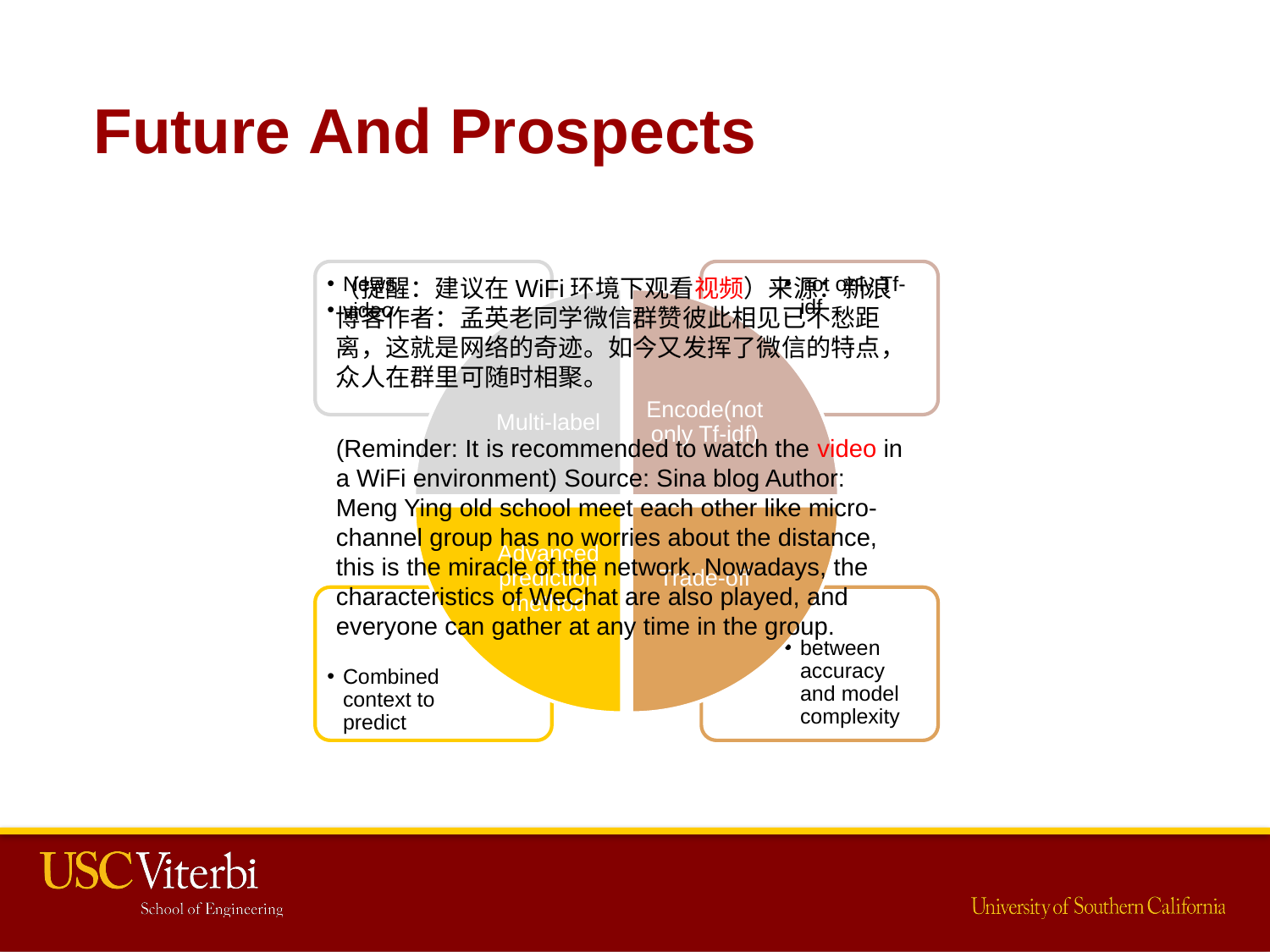

Future And Prospects
News
video
not only Tf-idf
（提醒：建议在WiFi环境下观看视频）来源：新浪博客作者：孟英老同学微信群赞彼此相见已不愁距离，这就是网络的奇迹。如今又发挥了微信的特点，众人在群里可随时相聚。
(Reminder: It is recommended to watch the video in a WiFi environment) Source: Sina blog Author: Meng Ying old school meet each other like micro-channel group has no worries about the distance, this is the miracle of the network. Nowadays, the characteristics of WeChat are also played, and everyone can gather at any time in the group.
Multi-label
Encode(not only Tf-idf)
Trade-off
Advanced prediction method

Combined context to predict
between accuracy and model complexity